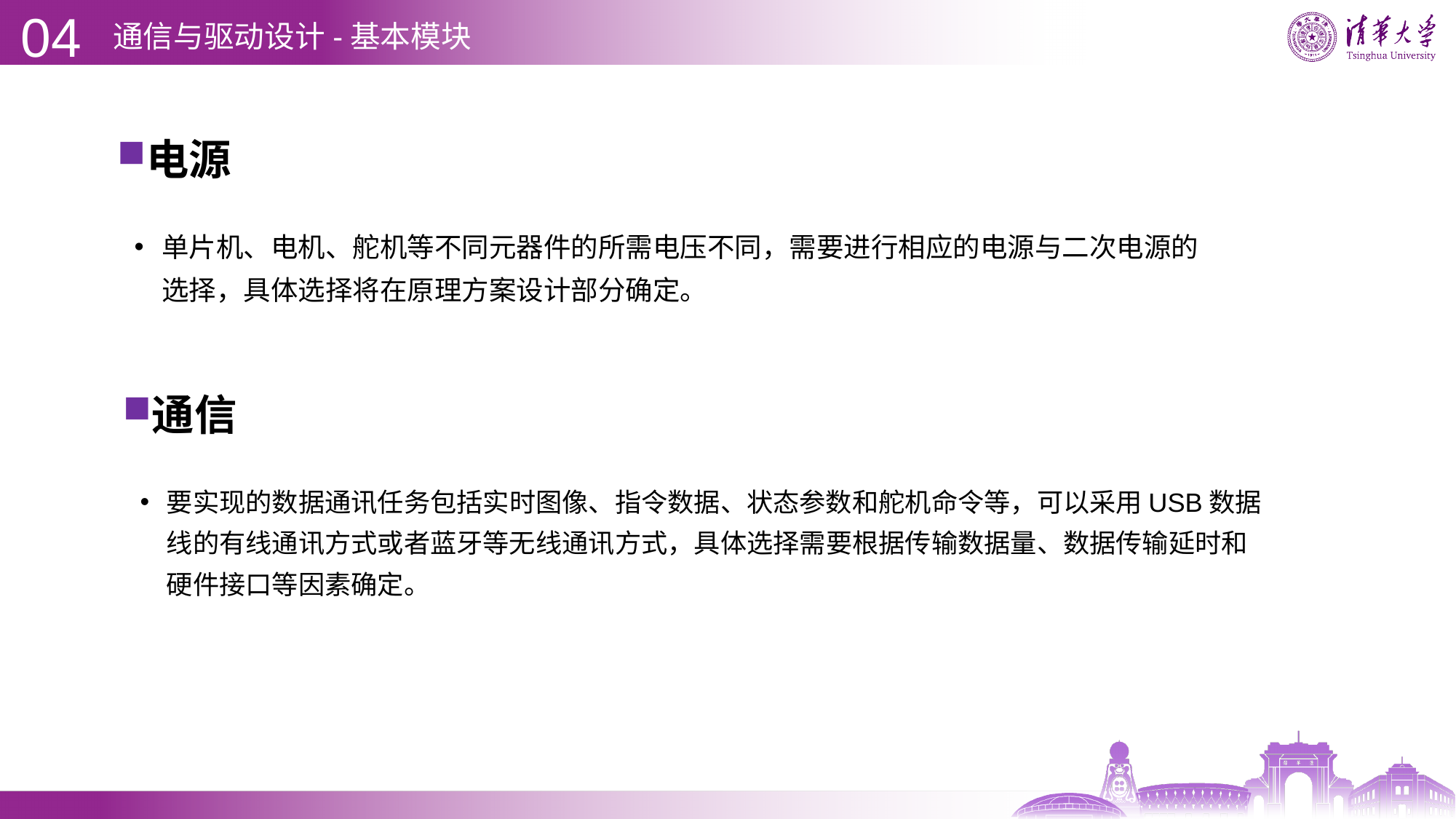

04
# 通信与驱动设计-基本模块
电源
单片机、电机、舵机等不同元器件的所需电压不同，需要进行相应的电源与二次电源的选择，具体选择将在原理方案设计部分确定。
通信
要实现的数据通讯任务包括实时图像、指令数据、状态参数和舵机命令等，可以采用USB数据线的有线通讯方式或者蓝牙等无线通讯方式，具体选择需要根据传输数据量、数据传输延时和硬件接口等因素确定。